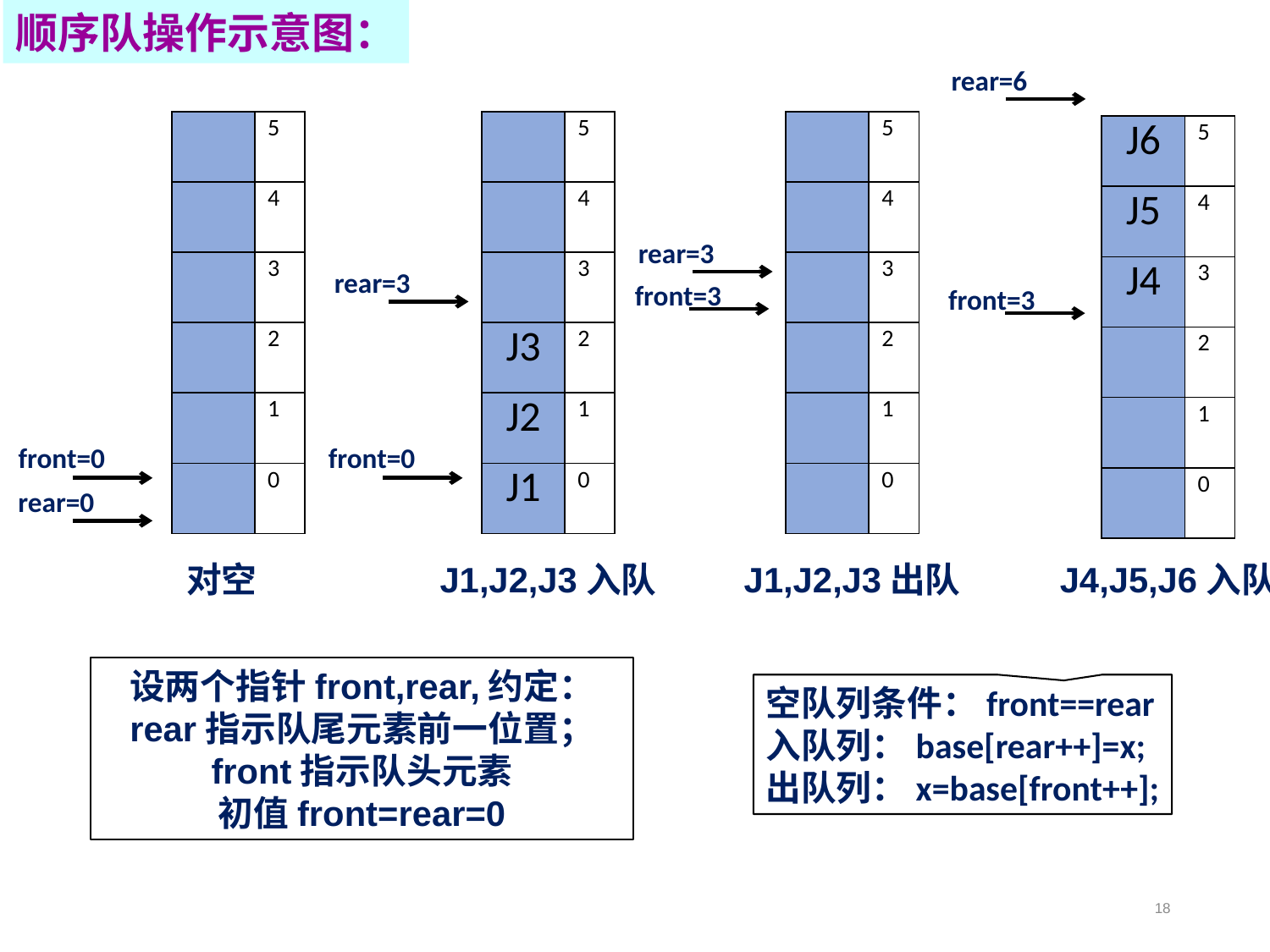

顺序队操作示意图：
rear=6
|  | 5 |
| --- | --- |
|  | 4 |
|  | 3 |
|  | 2 |
|  | 1 |
|  | 0 |
|  | 5 |
| --- | --- |
|  | 4 |
|  | 3 |
| J3 | 2 |
| J2 | 1 |
| J1 | 0 |
|  | 5 |
| --- | --- |
|  | 4 |
|  | 3 |
|  | 2 |
|  | 1 |
|  | 0 |
| J6 | 5 |
| --- | --- |
| J5 | 4 |
| J4 | 3 |
|  | 2 |
|  | 1 |
|  | 0 |
rear=3
rear=3
front=3
front=3
front=0
front=0
rear=0
对空
J1,J2,J3入队
J1,J2,J3出队
J4,J5,J6入队
设两个指针front,rear,约定：
rear指示队尾元素前一位置；
front指示队头元素
初值front=rear=0
空队列条件：front==rear
入队列：base[rear++]=x;
出队列：x=base[front++];
18